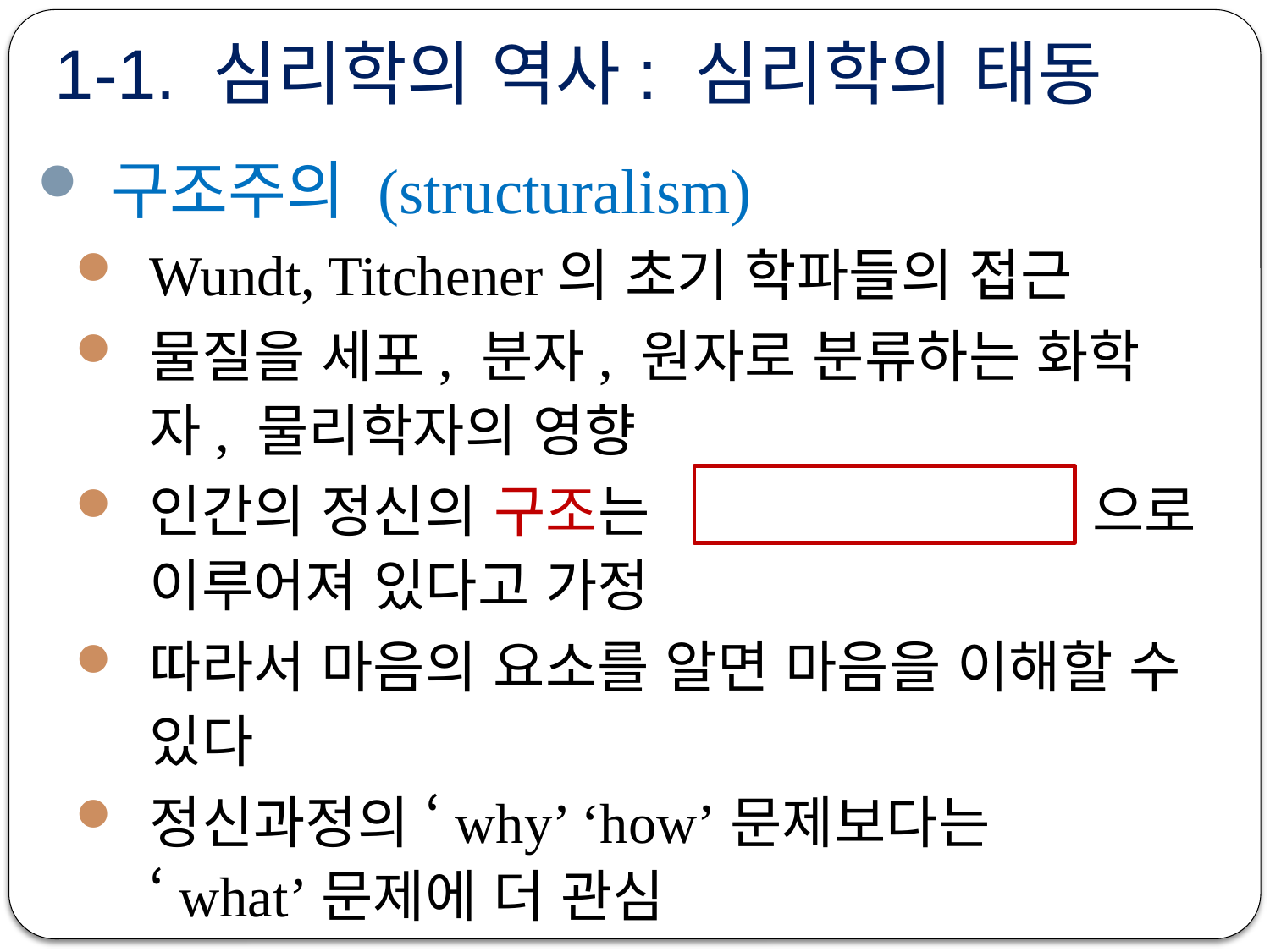

# 1-1. 심리학의 역사: 심리학의 태동
구조주의 (structuralism)
Wundt, Titchener의 초기 학파들의 접근
물질을 세포, 분자, 원자로 분류하는 화학자, 물리학자의 영향
인간의 정신의 구조는                            으로 이루어져 있다고 가정
따라서 마음의 요소를 알면 마음을 이해할 수 있다
정신과정의 ‘why’ ‘how’문제보다는 ‘what’문제에 더 관심